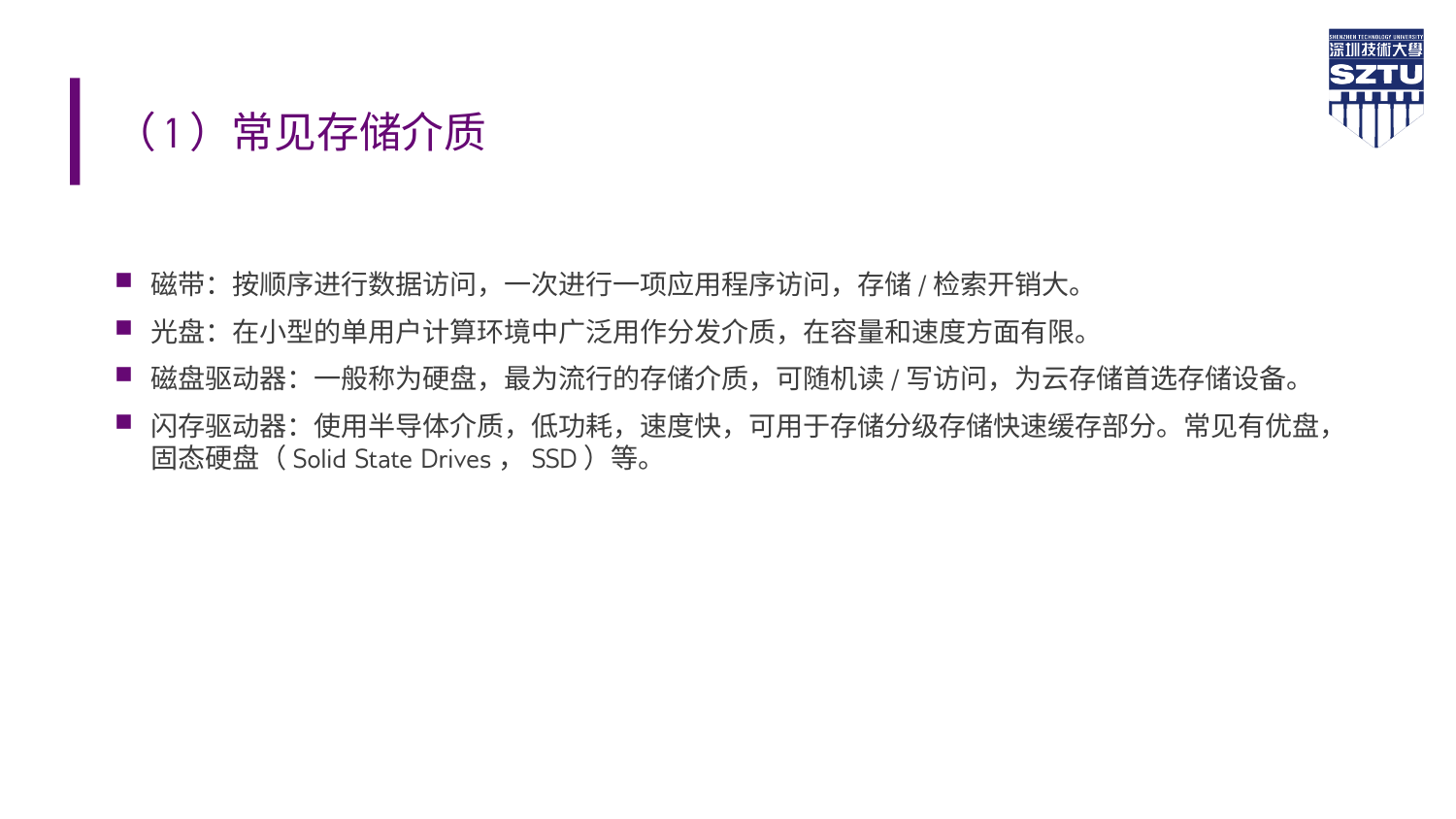

# （1）常见存储介质
磁带：按顺序进行数据访问，一次进行一项应用程序访问，存储/检索开销大。
光盘：在小型的单用户计算环境中广泛用作分发介质，在容量和速度方面有限。
磁盘驱动器：一般称为硬盘，最为流行的存储介质，可随机读/写访问，为云存储首选存储设备。
闪存驱动器：使用半导体介质，低功耗，速度快，可用于存储分级存储快速缓存部分。常见有优盘，固态硬盘（Solid State Drives，SSD）等。